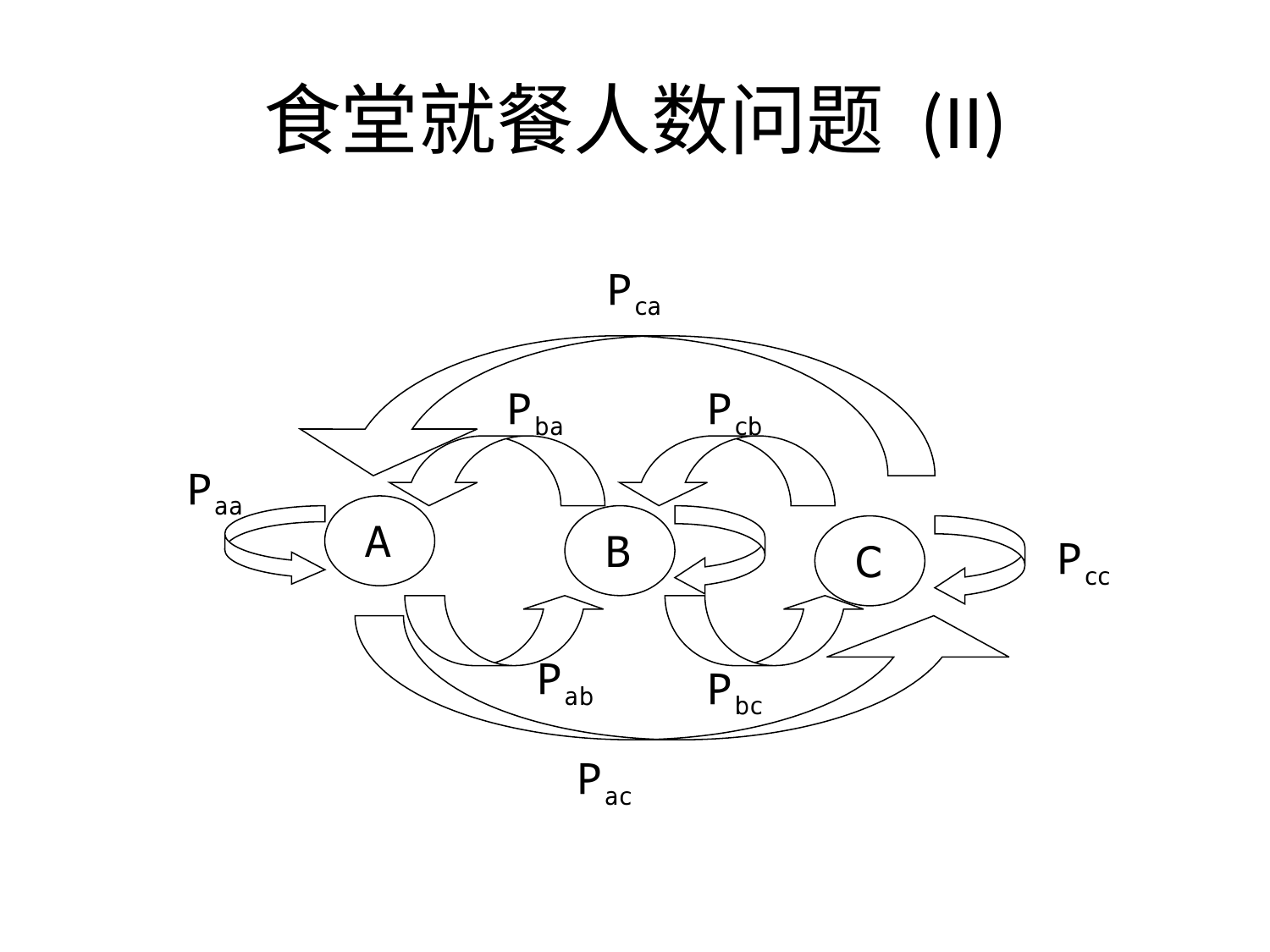

# 食堂就餐人数问题 (II)
Pca

Pba
Pcb

Paa
A

B

C

Pcc

Pab
Pbc
Pac